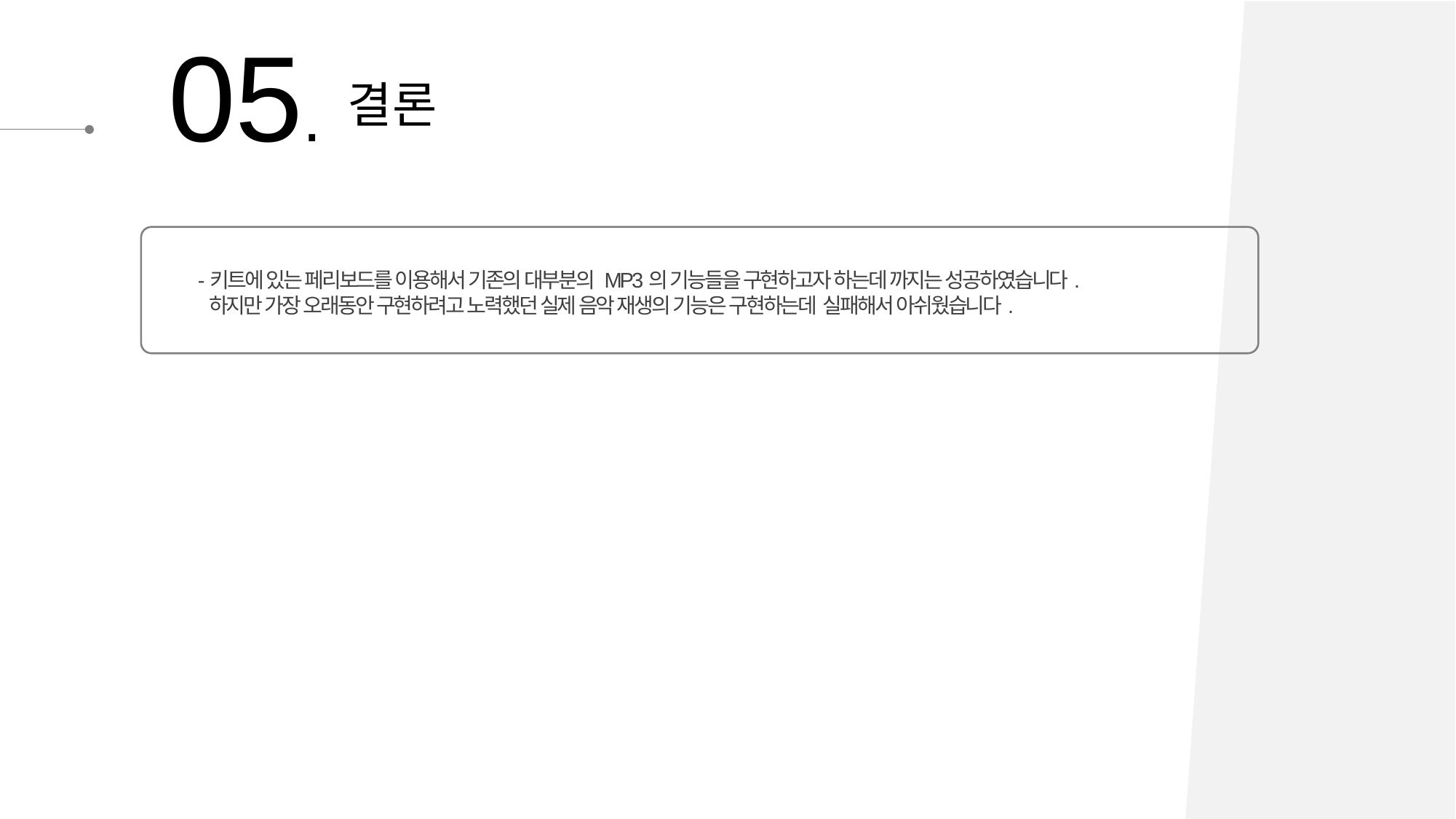

05.
결론

-키트에 있는 페리보드를 이용해서 기존의 대부분의 MP3의 기능들을 구현하고자 하는데 까지는 성공하였습니다.
 하지만 가장 오래동안 구현하려고 노력했던 실제 음악 재생의 기능은 구현하는데  실패해서 아쉬웠습니다.